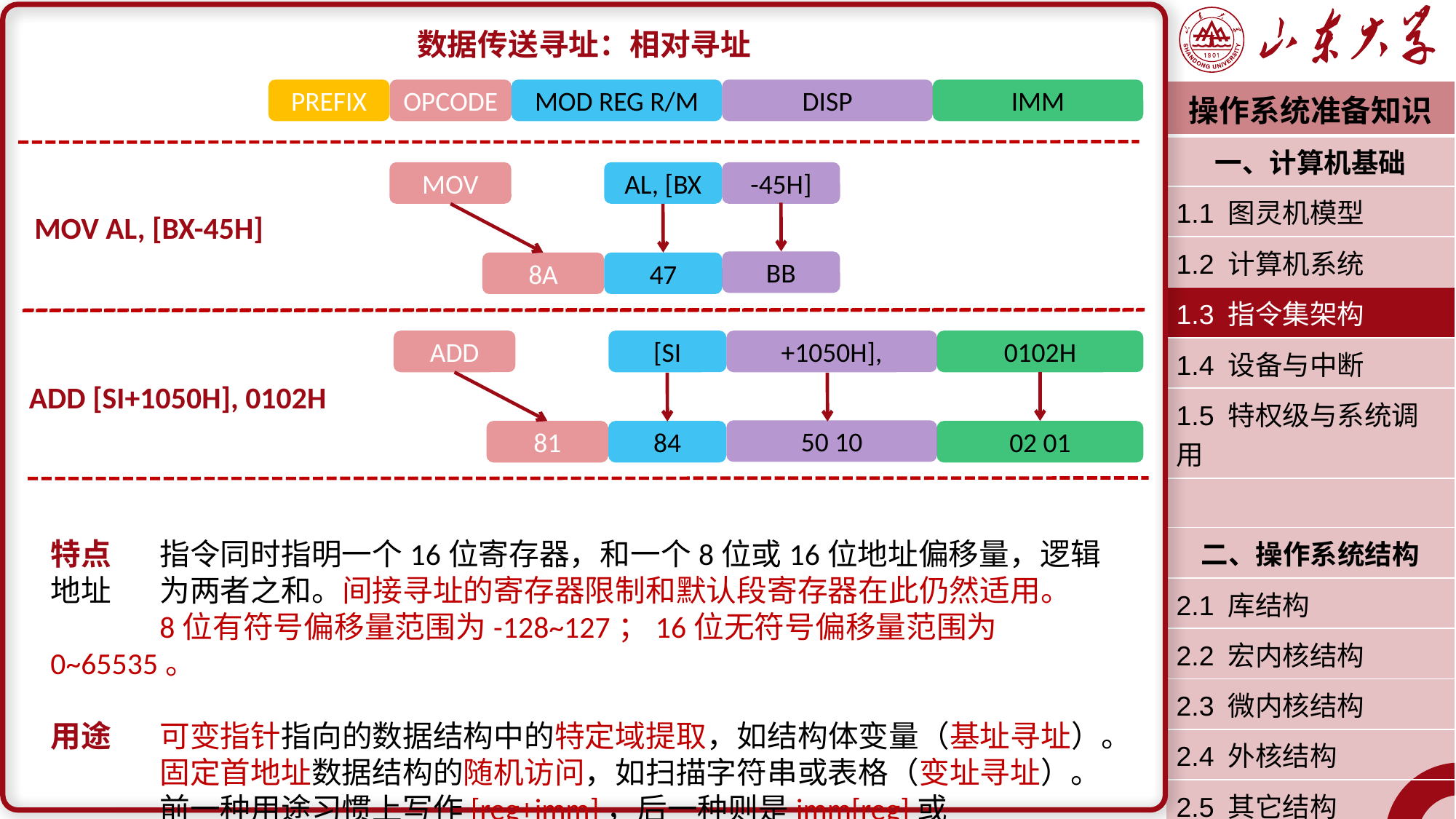

数据传送寻址：相对寻址

特点	指令同时指明一个16位寄存器，和一个8位或16位地址偏移量，逻辑地址	为两者之和。间接寻址的寄存器限制和默认段寄存器在此仍然适用。
	8位有符号偏移量范围为-128~127；16位无符号偏移量范围为0~65535。

用途	可变指针指向的数据结构中的特定域提取，如结构体变量（基址寻址）。
	固定首地址数据结构的随机访问，如扫描字符串或表格（变址寻址）。
	前一种用途习惯上写作[reg+imm]，后一种则是imm[reg]或[imm+reg]。
PREFIX
OPCODE
MOD REG R/M
DISP
IMM
| 操作系统准备知识 |
| --- |
| 一、计算机基础 |
| 1.1 图灵机模型 |
| 1.2 计算机系统 |
| 1.3 指令集架构 |
| 1.4 设备与中断 |
| 1.5 特权级与系统调用 |
|  |
| 二、操作系统结构 |
| 2.1 库结构 |
| 2.2 宏内核结构 |
| 2.3 微内核结构 |
| 2.4 外核结构 |
| 2.5 其它结构 |
| 潘润宇 2023.02 |
MOV
AL, [BX
-45H]
MOV AL, [BX-45H]
BB
8A
47
ADD
[SI
+1050H],
0102H
ADD [SI+1050H], 0102H
50 10
81
84
02 01